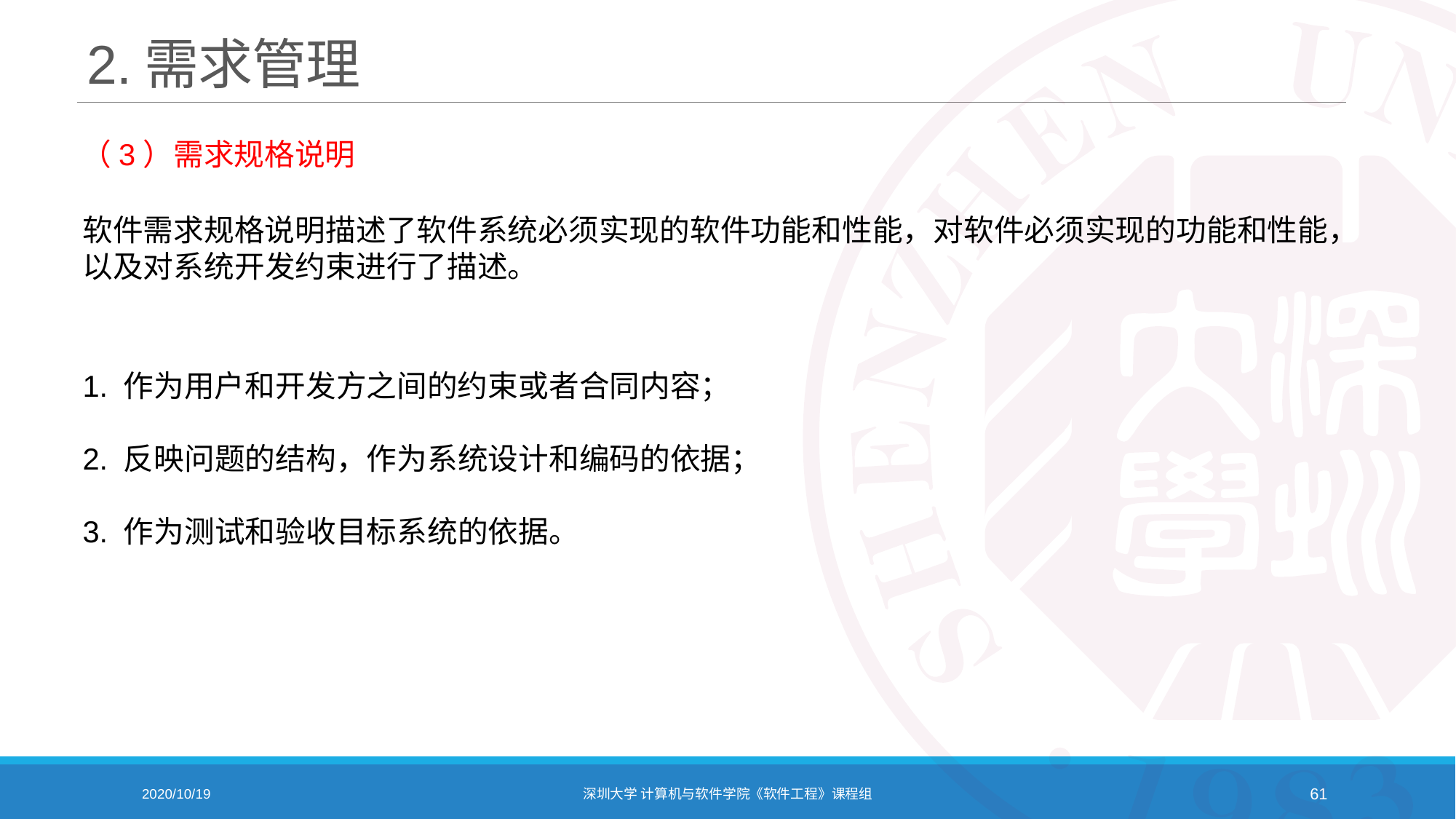

# 2.需求管理
（3）需求规格说明
软件需求规格说明描述了软件系统必须实现的软件功能和性能，对软件必须实现的功能和性能，以及对系统开发约束进行了描述。
1. 作为用户和开发方之间的约束或者合同内容；

2. 反映问题的结构，作为系统设计和编码的依据；

3. 作为测试和验收目标系统的依据。
2020/10/19
深圳大学 计算机与软件学院《软件工程》课程组
61